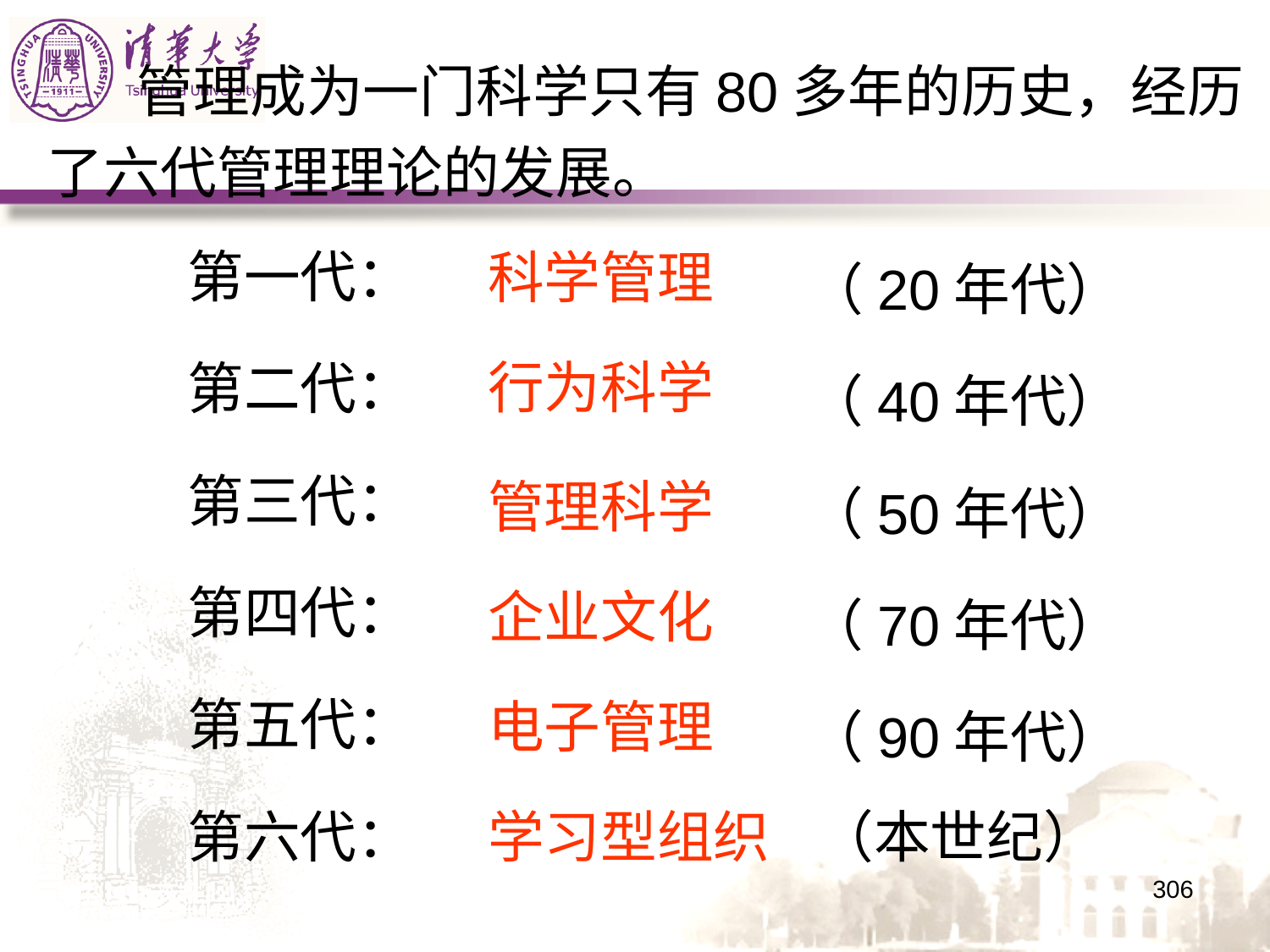

管理成为一门科学只有80多年的历史，经历了六代管理理论的发展。
第一代：
科学管理

（20年代）
行为科学
第二代：
（40年代）
第三代：
管理科学
（50年代）
第四代：
企业文化
（70年代）
第五代：
电子管理
（90年代）
第六代：
（本世纪）
学习型组织
306